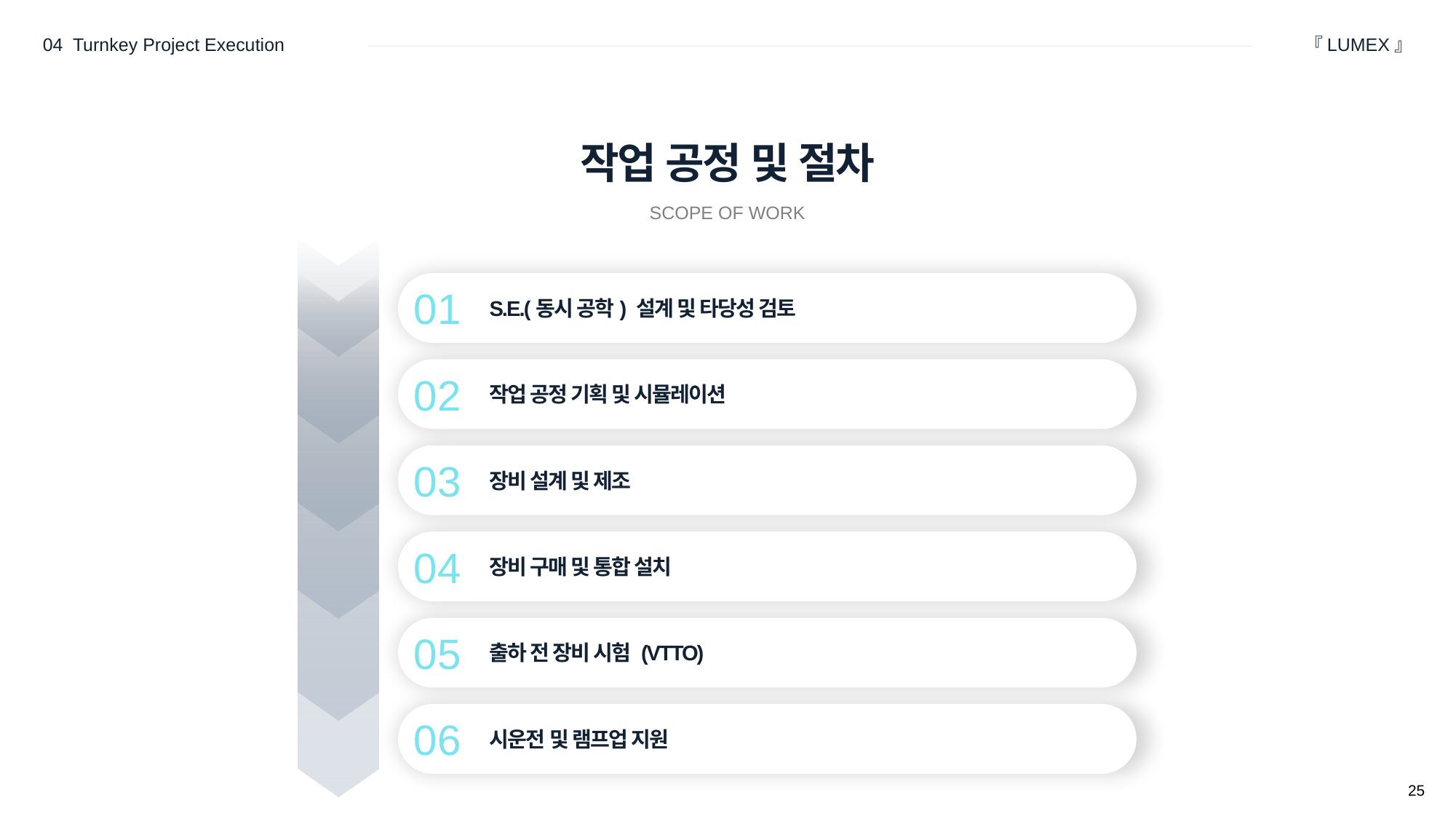

04  Turnkey Project Execution
『LUMEX』
작업 공정 및 절차
SCOPE OF WORK

01
S.E.(동시 공학) 설계 및 타당성 검토

02
작업 공정 기획 및 시뮬레이션

03
장비 설계 및 제조

04
장비 구매 및 통합 설치

05
출하 전 장비 시험 (VTTO)

06
시운전 및 램프업 지원
25